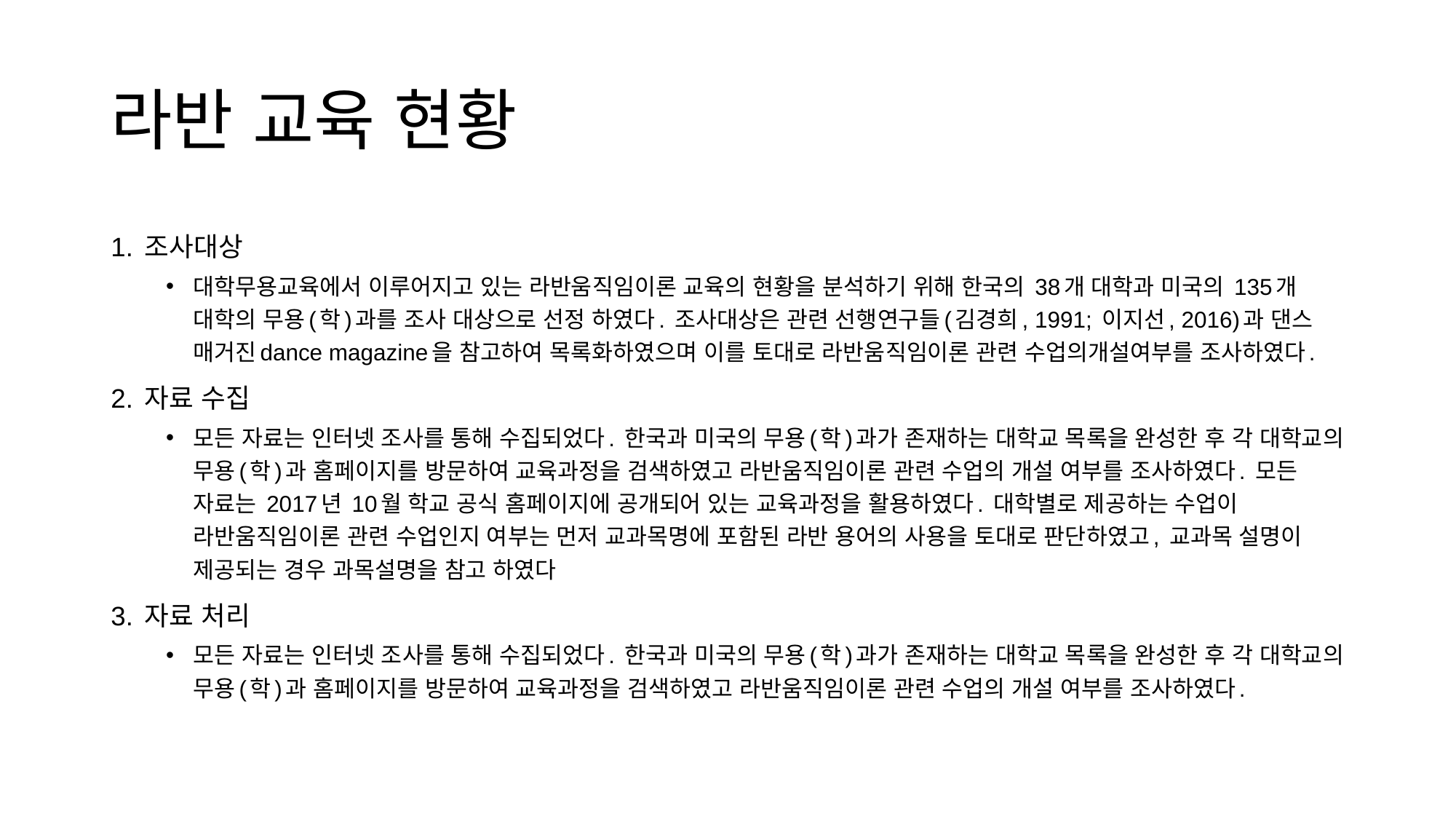

# 라반 교육 현황
1. 조사대상
대학무용교육에서 이루어지고 있는 라반움직임이론 교육의 현황을 분석하기 위해 한국의 38개 대학과 미국의 135개 대학의 무용(학)과를 조사 대상으로 선정 하였다. 조사대상은 관련 선행연구들(김경희, 1991; 이지선, 2016)과 댄스 매거진dance magazine을 참고하여 목록화하였으며 이를 토대로 라반움직임이론 관련 수업의개설여부를 조사하였다.
2. 자료 수집
모든 자료는 인터넷 조사를 통해 수집되었다. 한국과 미국의 무용(학)과가 존재하는 대학교 목록을 완성한 후 각 대학교의 무용(학)과 홈페이지를 방문하여 교육과정을 검색하였고 라반움직임이론 관련 수업의 개설 여부를 조사하였다. 모든 자료는 2017년 10월 학교 공식 홈페이지에 공개되어 있는 교육과정을 활용하였다. 대학별로 제공하는 수업이 라반움직임이론 관련 수업인지 여부는 먼저 교과목명에 포함된 라반 용어의 사용을 토대로 판단하였고, 교과목 설명이 제공되는 경우 과목설명을 참고 하였다
3. 자료 처리
모든 자료는 인터넷 조사를 통해 수집되었다. 한국과 미국의 무용(학)과가 존재하는 대학교 목록을 완성한 후 각 대학교의 무용(학)과 홈페이지를 방문하여 교육과정을 검색하였고 라반움직임이론 관련 수업의 개설 여부를 조사하였다.